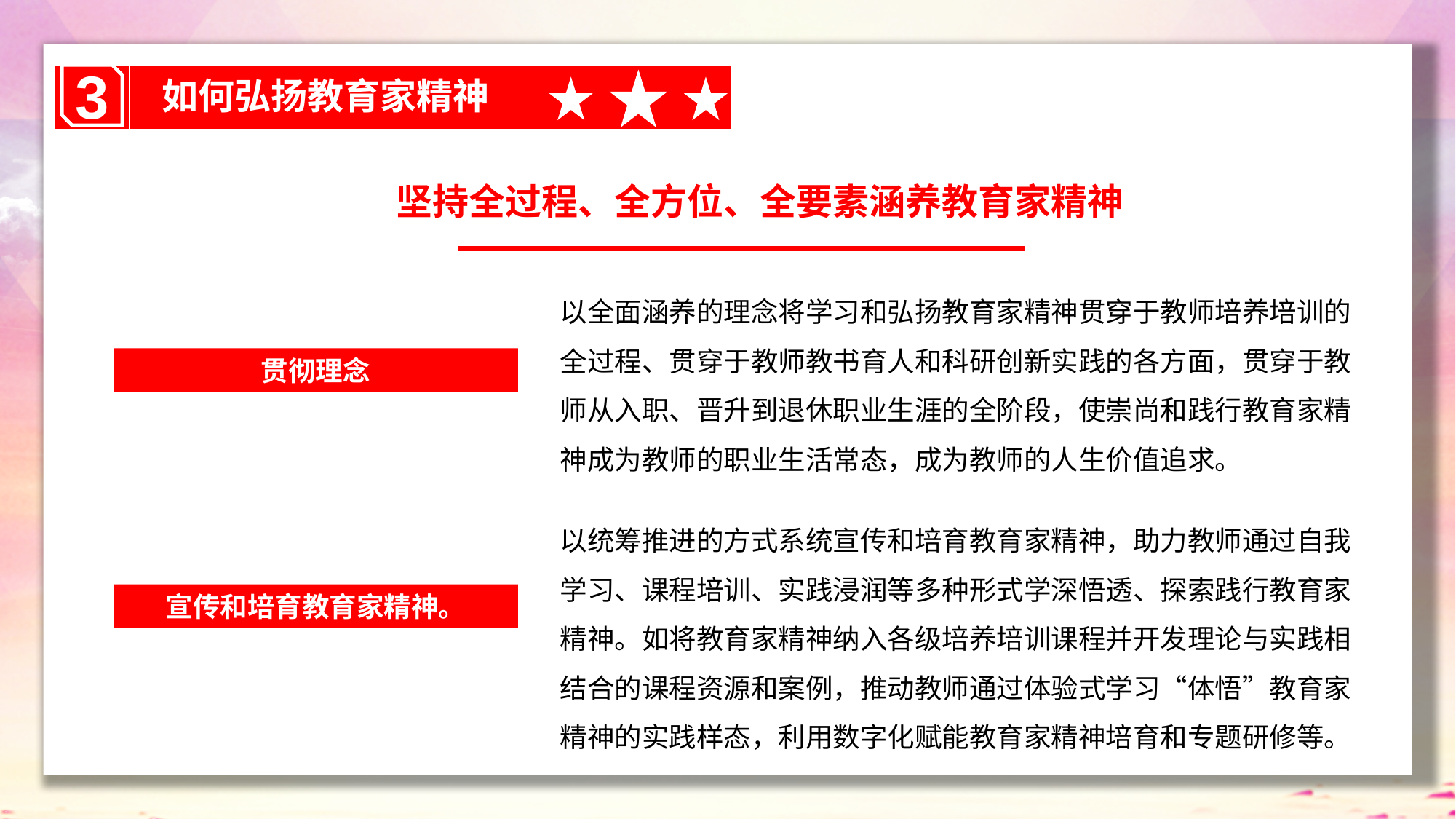

3

如何弘扬教育家精神
坚持全过程、全方位、全要素涵养教育家精神
以全面涵养的理念将学习和弘扬教育家精神贯穿于教师培养培训的全过程、贯穿于教师教书育人和科研创新实践的各方面，贯穿于教师从入职、晋升到退休职业生涯的全阶段，使崇尚和践行教育家精神成为教师的职业生活常态，成为教师的人生价值追求。
贯彻理念
以统筹推进的方式系统宣传和培育教育家精神，助力教师通过自我学习、课程培训、实践浸润等多种形式学深悟透、探索践行教育家精神。如将教育家精神纳入各级培养培训课程并开发理论与实践相结合的课程资源和案例，推动教师通过体验式学习“体悟”教育家精神的实践样态，利用数字化赋能教育家精神培育和专题研修等。
宣传和培育教育家精神。